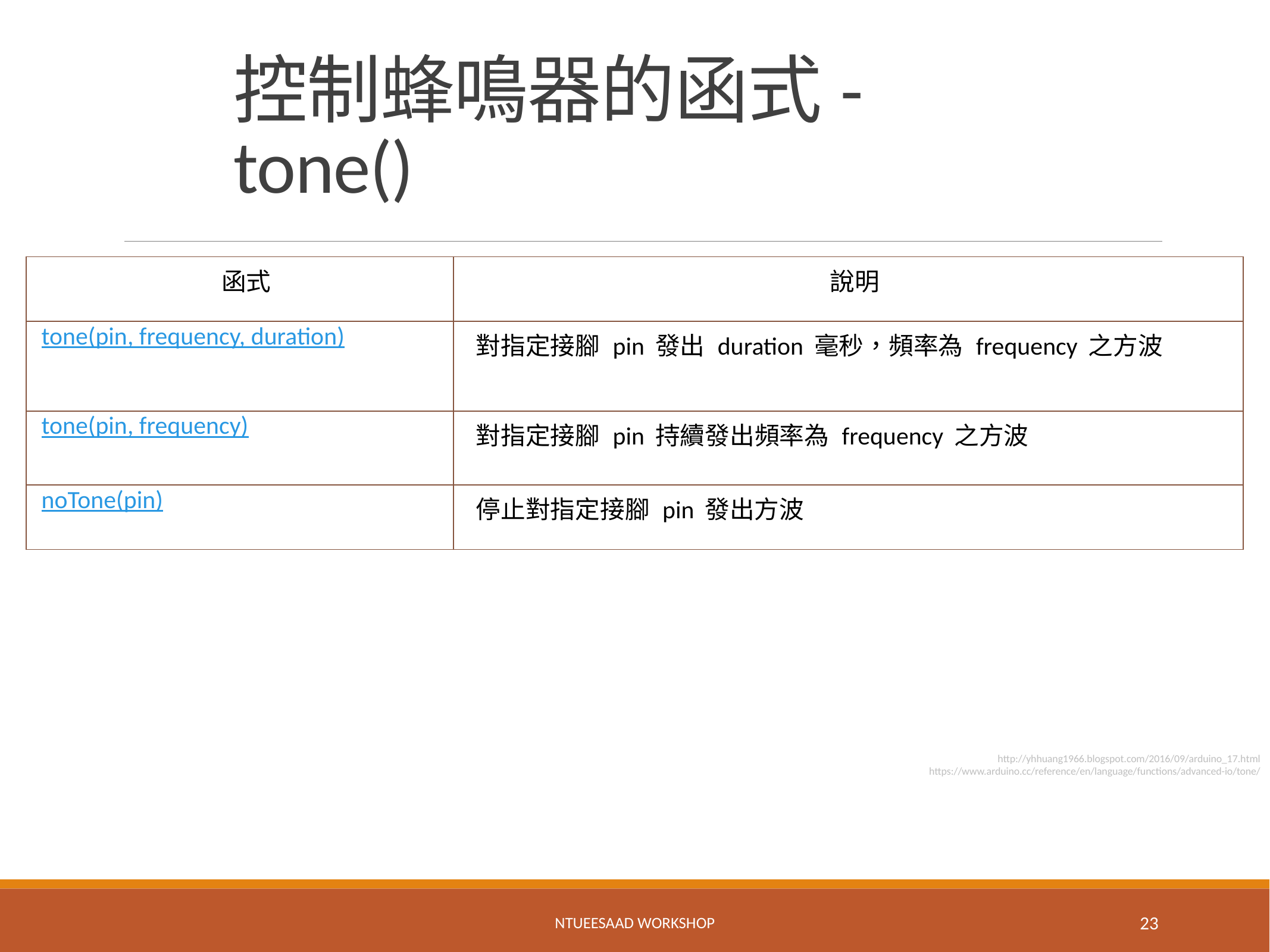

# 控制蜂鳴器的函式- tone()
| 函式 | 說明 |
| --- | --- |
| tone(pin, frequency, duration) | 對指定接腳 pin 發出 duration 毫秒，頻率為 frequency 之方波 |
| tone(pin, frequency) | 對指定接腳 pin 持續發出頻率為 frequency 之方波 |
| noTone(pin) | 停止對指定接腳 pin 發出方波 |
http://yhhuang1966.blogspot.com/2016/09/arduino_17.html
https://www.arduino.cc/reference/en/language/functions/advanced-io/tone/
NTUEESAAD WORKSHOP
23